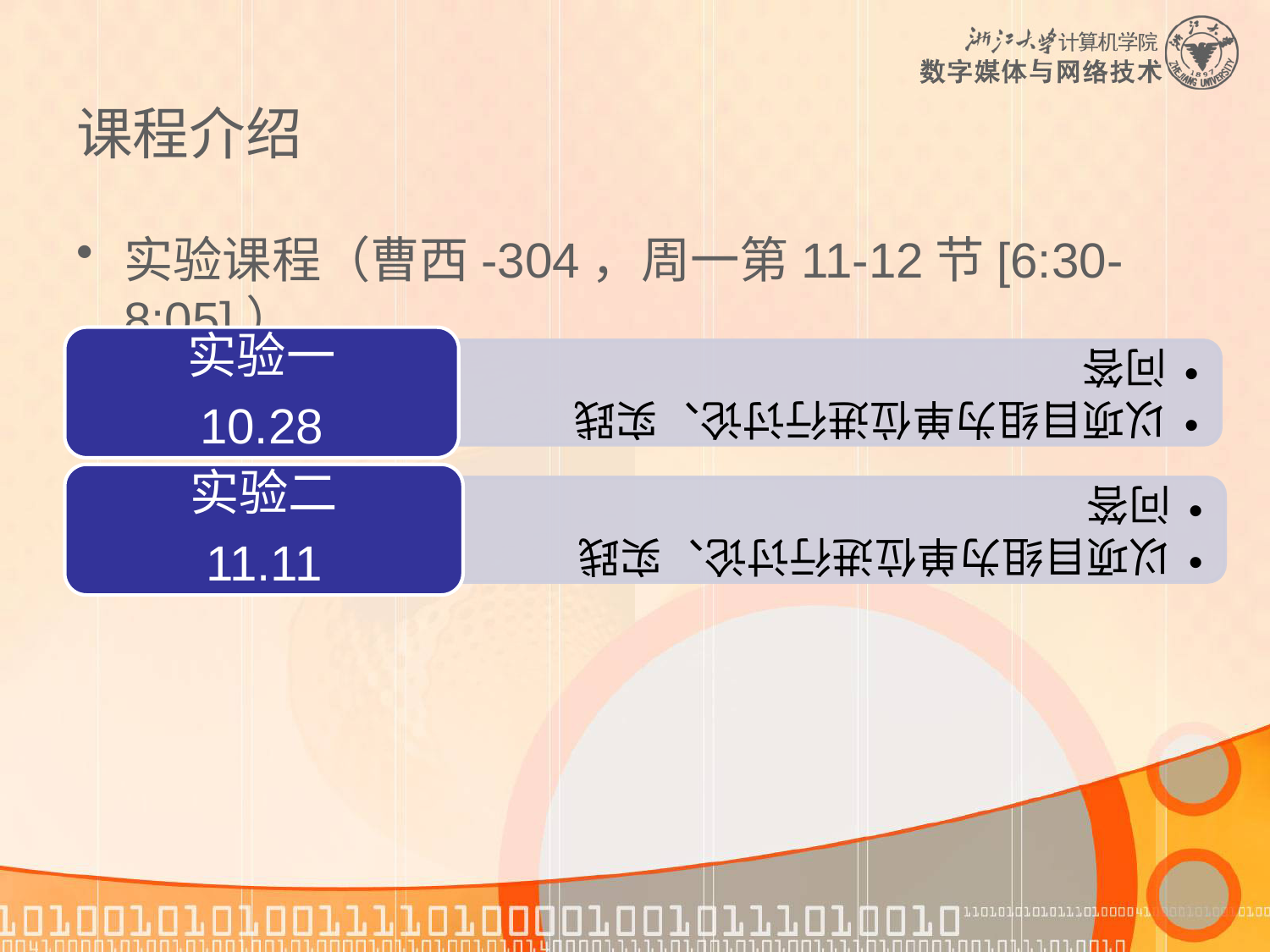

# 课程介绍
实验课程（曹西-304，周一第11-12节[6:30-8:05]）
以项目组为单位进行讨论、实践
问答
实验一
10.28
以项目组为单位进行讨论、实践
问答
实验二
11.11